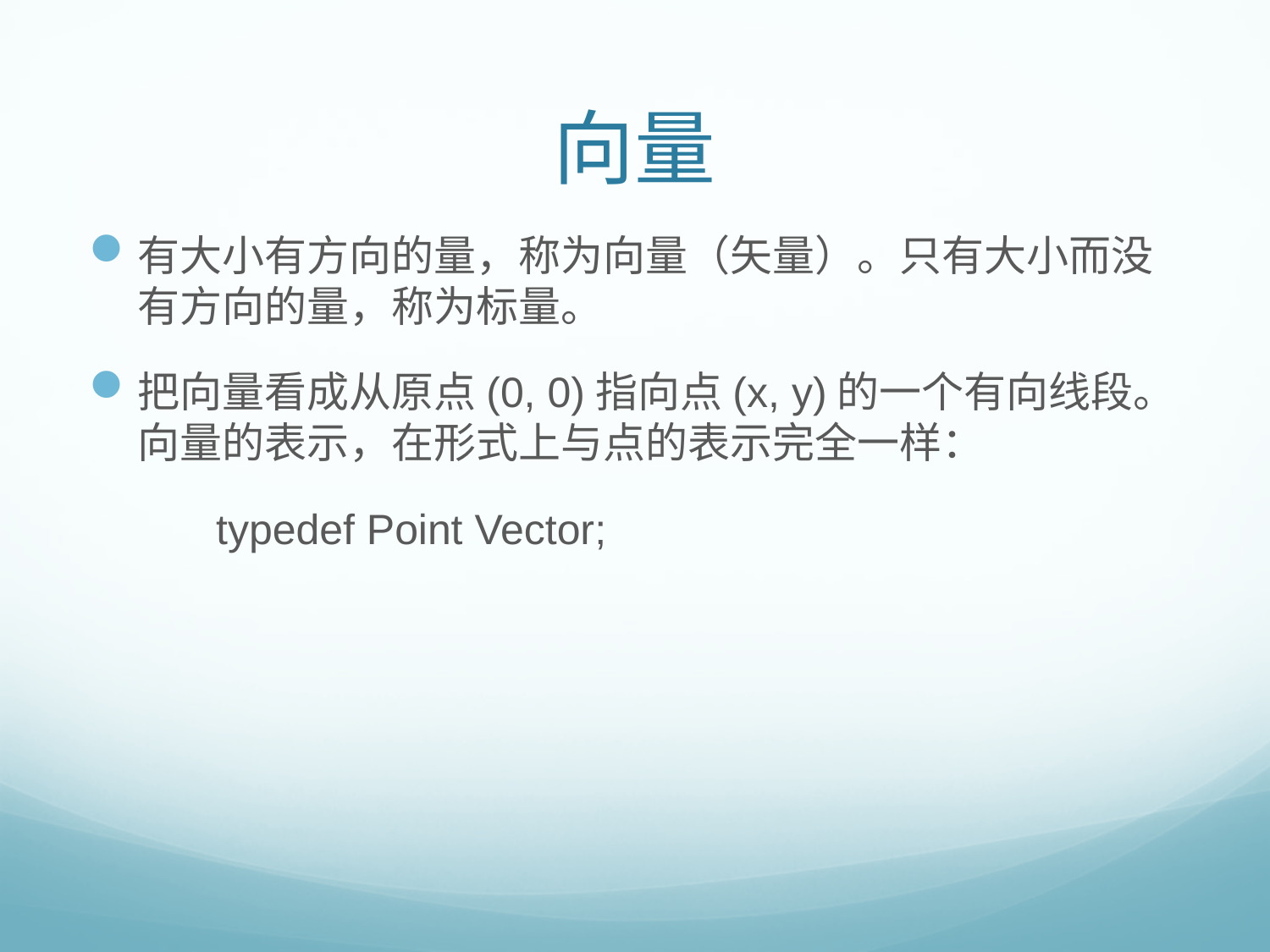

# 向量
有大小有方向的量，称为向量（矢量）。只有大小而没有方向的量，称为标量。
把向量看成从原点(0, 0)指向点(x, y)的一个有向线段。向量的表示，在形式上与点的表示完全一样：
	typedef Point Vector;